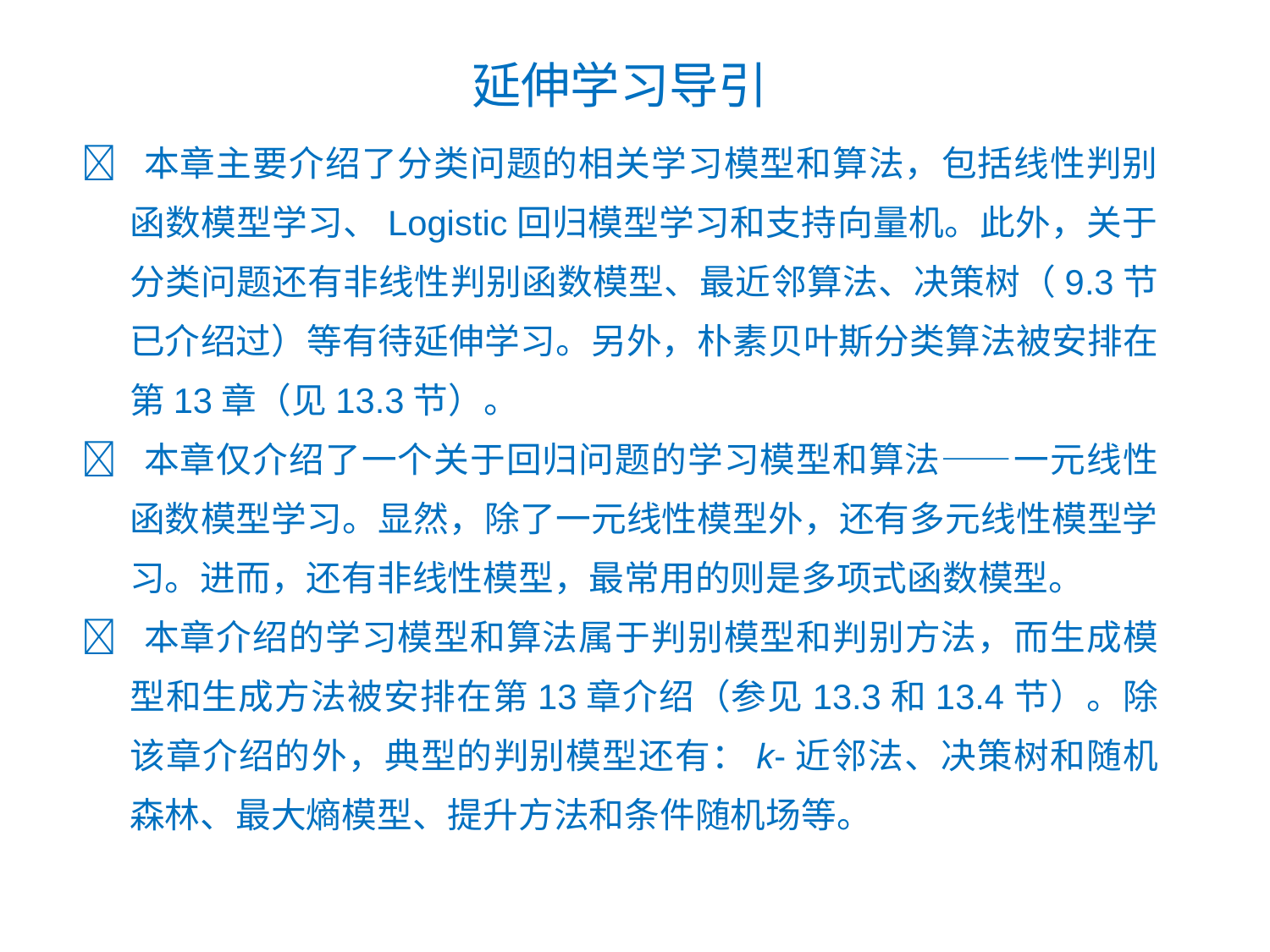

延伸学习导引
•  本章主要介绍了分类问题的相关学习模型和算法，包括线性判别函数模型学习、Logistic回归模型学习和支持向量机。此外，关于分类问题还有非线性判别函数模型、最近邻算法、决策树（9.3节已介绍过）等有待延伸学习。另外，朴素贝叶斯分类算法被安排在第13章（见13.3节）。
•  本章仅介绍了一个关于回归问题的学习模型和算法——一元线性函数模型学习。显然，除了一元线性模型外，还有多元线性模型学习。进而，还有非线性模型，最常用的则是多项式函数模型。
•  本章介绍的学习模型和算法属于判别模型和判别方法，而生成模型和生成方法被安排在第13章介绍（参见13.3和13.4节）。除该章介绍的外，典型的判别模型还有：k-近邻法、决策树和随机森林、最大熵模型、提升方法和条件随机场等。